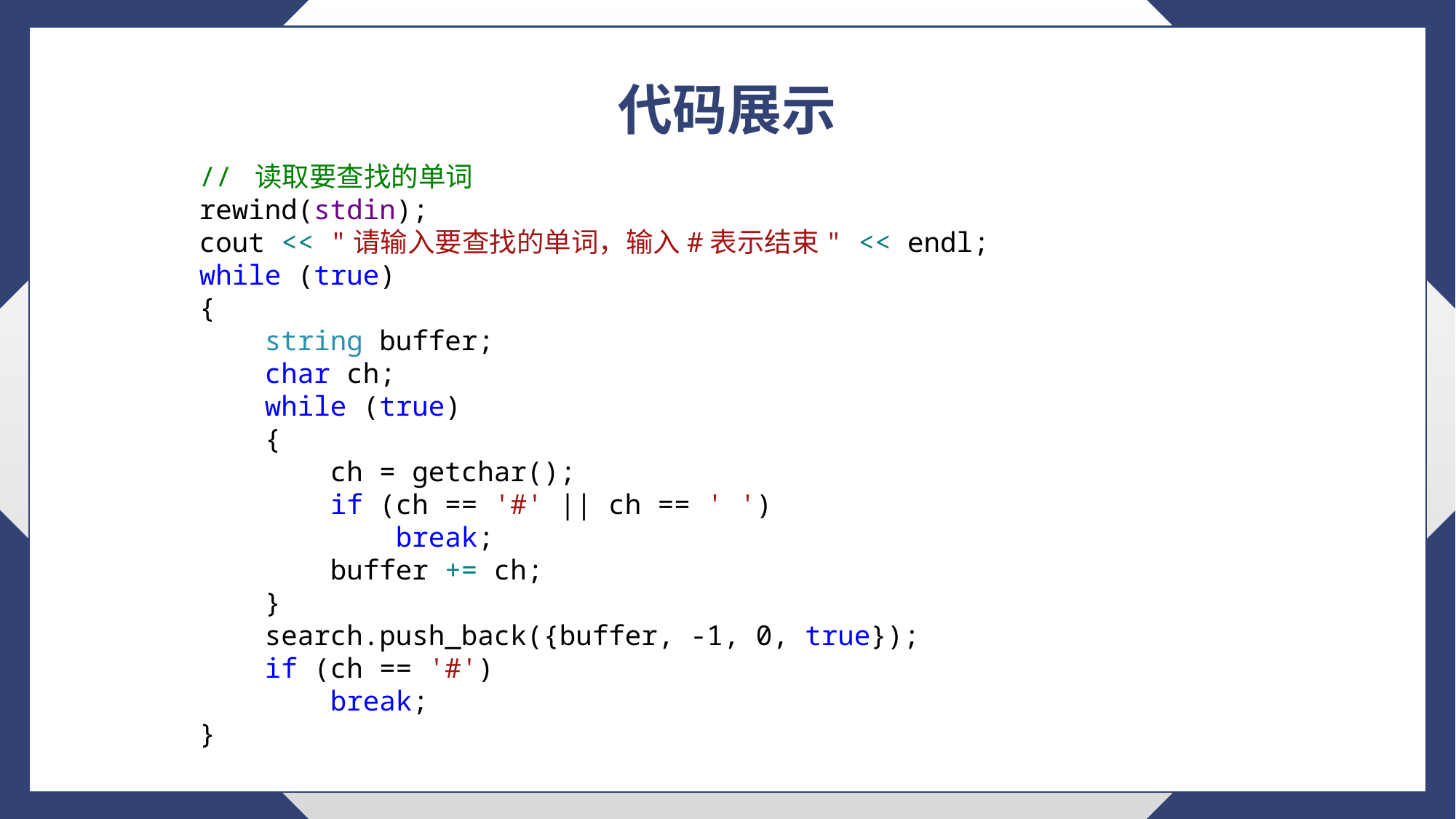

代码展示
// 读取要查找的单词
rewind(stdin);
cout << "请输入要查找的单词，输入#表示结束" << endl;
while (true)
{
    string buffer;
    char ch;
    while (true)
    {
        ch = getchar();
        if (ch == '#' || ch == ' ')
            break;
        buffer += ch;
    }
    search.push_back({buffer, -1, 0, true});
    if (ch == '#')
        break;
}